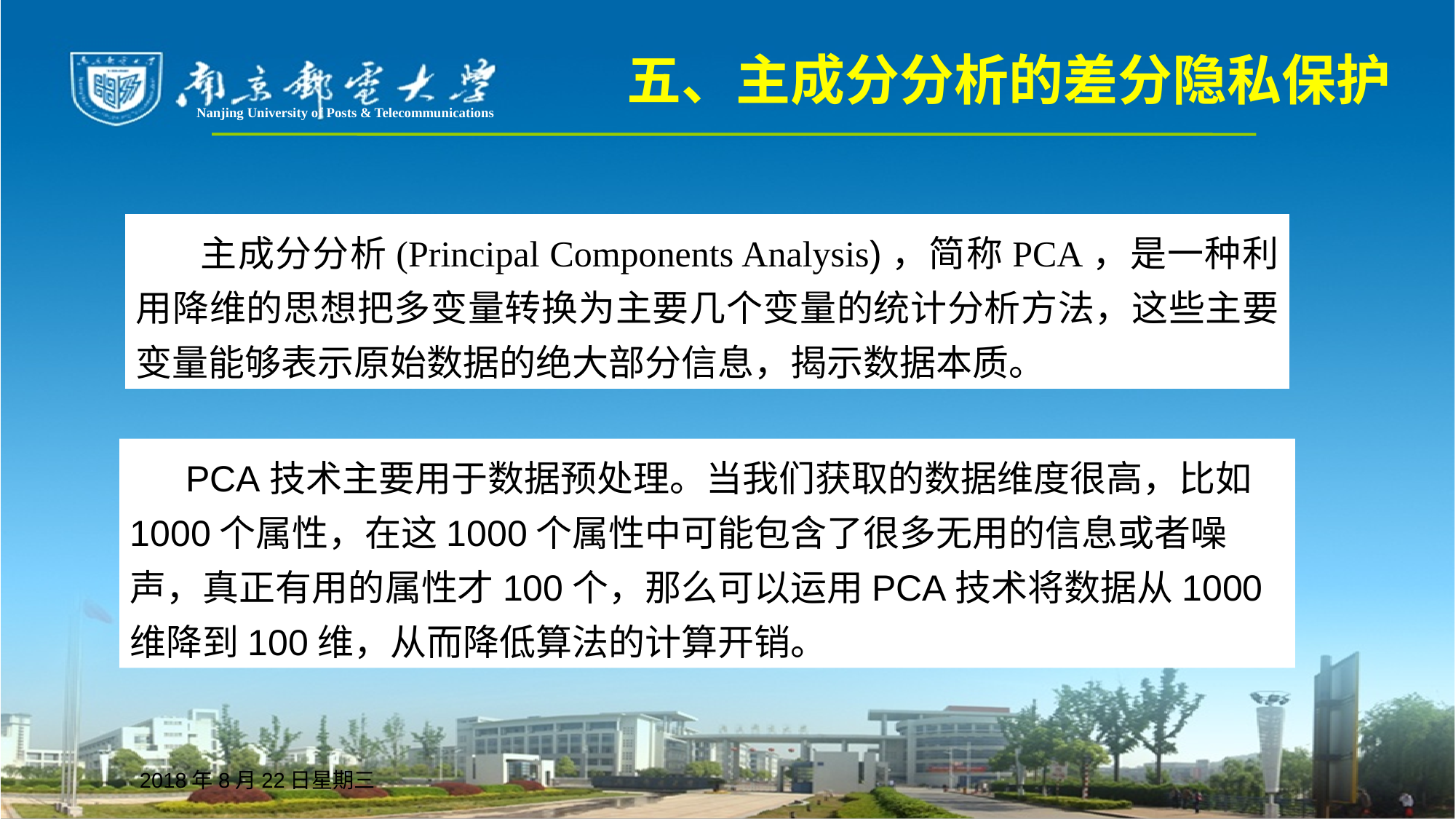

五、主成分分析的差分隐私保护
Nanjing University of Posts & Telecommunications

  主成分分析(Principal Components Analysis)，简称PCA，是一种利用降维的思想把多变量转换为主要几个变量的统计分析方法，这些主要变量能够表示原始数据的绝大部分信息，揭示数据本质。
PCA技术主要用于数据预处理。当我们获取的数据维度很高，比如1000个属性，在这1000个属性中可能包含了很多无用的信息或者噪声，真正有用的属性才100个，那么可以运用PCA技术将数据从1000维降到100维，从而降低算法的计算开销。